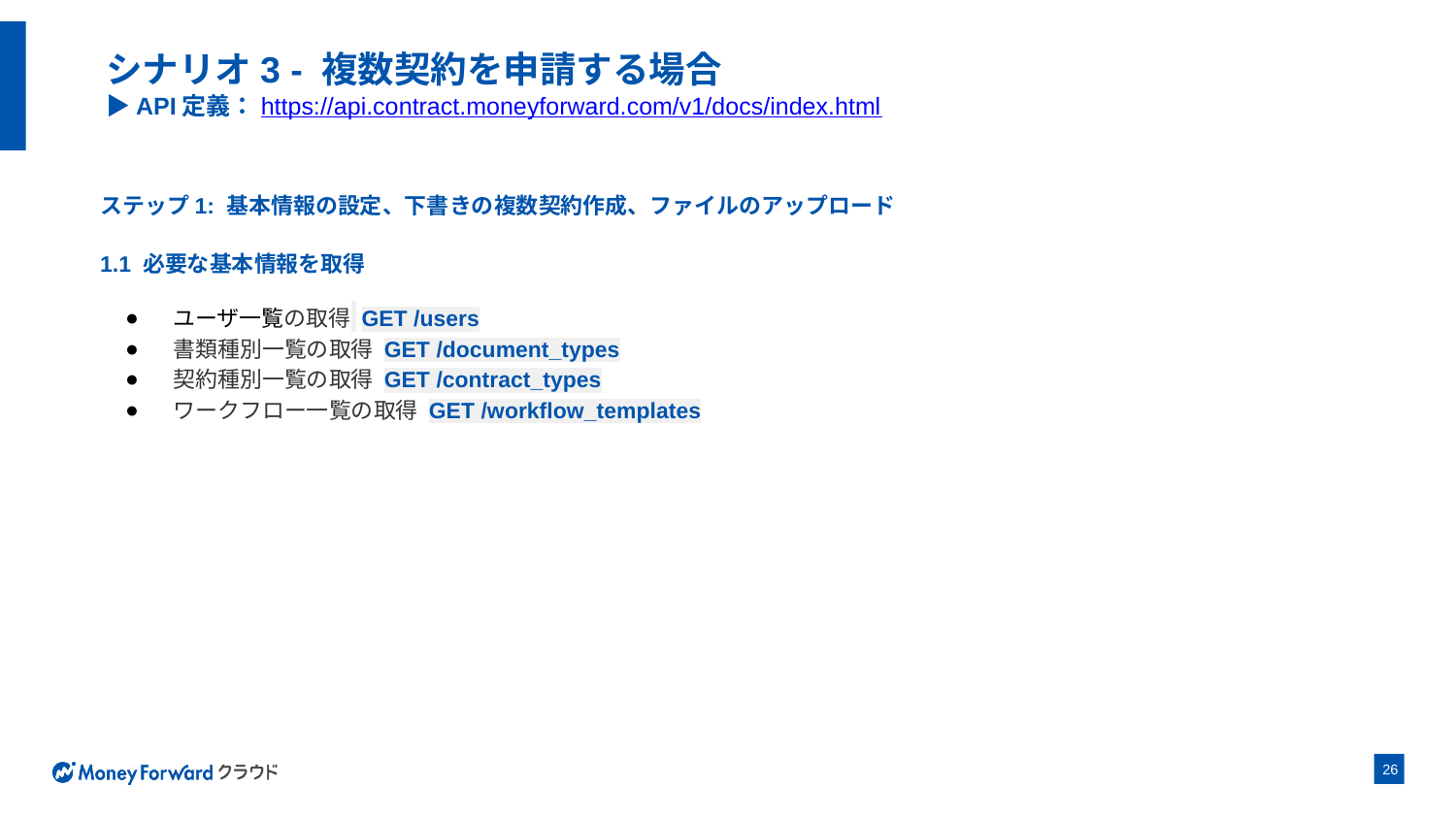

# シナリオ3 - 複数契約を申請する場合 ▶API定義：https://api.contract.moneyforward.com/v1/docs/index.html
ステップ1: 基本情報の設定、下書きの複数契約作成、ファイルのアップロード
1.1 必要な基本情報を取得
ユーザ一覧の取得 GET /users
書類種別一覧の取得 GET /document_types
契約種別一覧の取得 GET /contract_types
ワークフロー一覧の取得 GET /workflow_templates

26